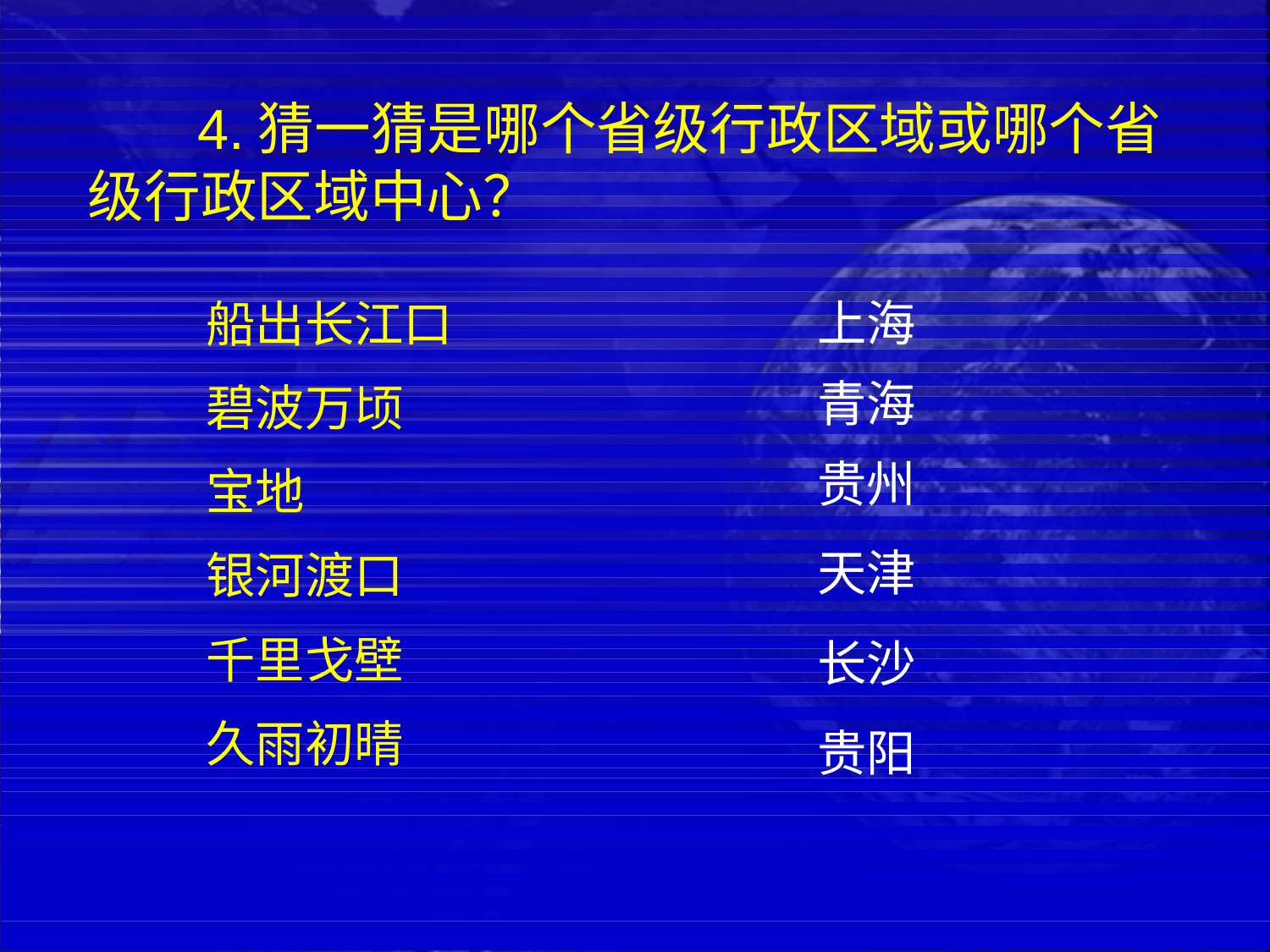

# 4.猜一猜是哪个省级行政区域或哪个省级行政区域中心？
船出长江口
碧波万顷
宝地
银河渡口
千里戈壁
久雨初晴

上海
青海
贵州
天津
长沙
贵阳